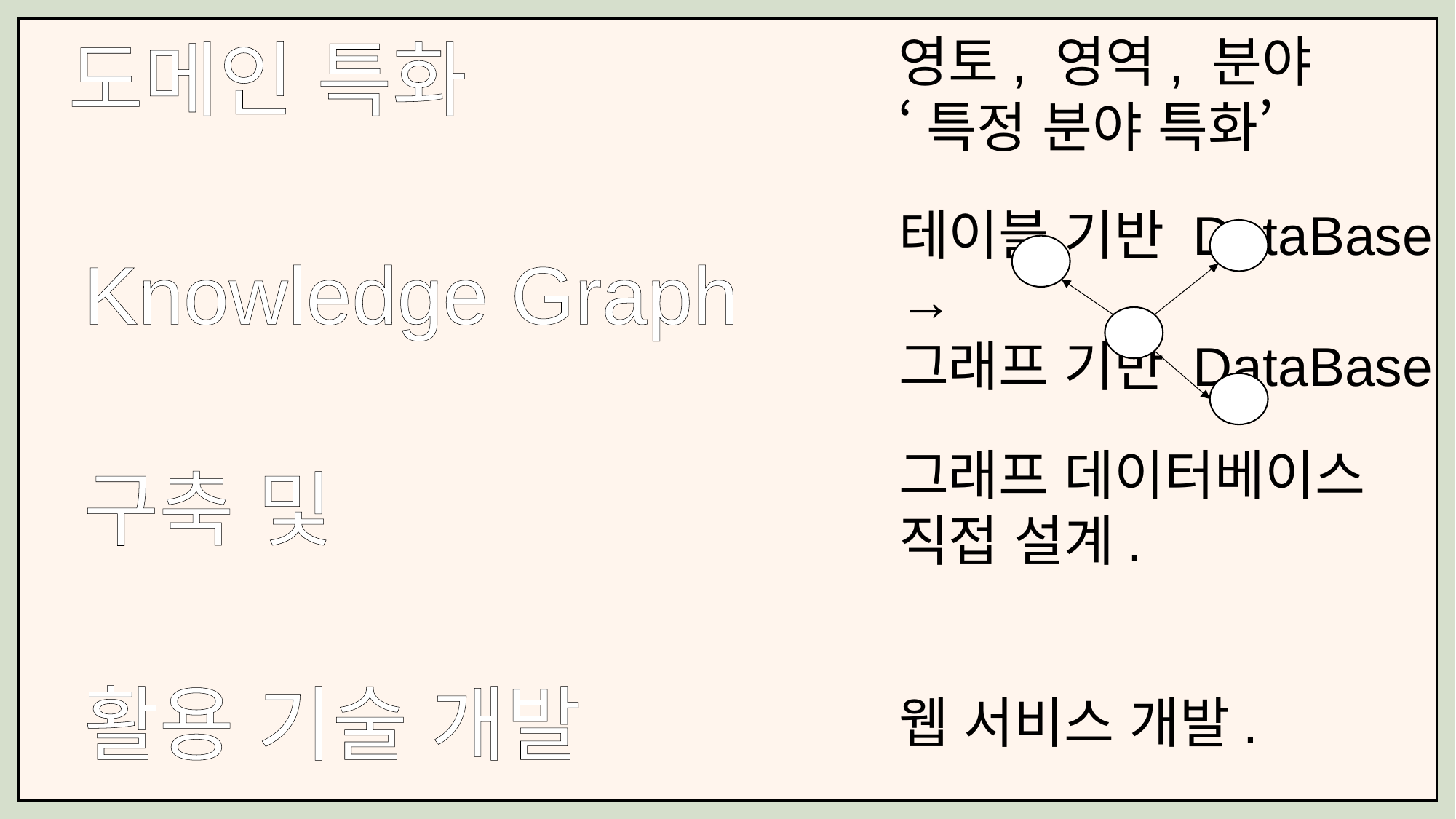

도메인 특화
영토, 영역, 분야
‘특정 분야 특화’
테이블 기반 DataBase
→
그래프 기반 DataBase

Knowledge Graph

그래프 데이터베이스
직접 설계.
구축 및
활용 기술 개발
웹 서비스 개발.